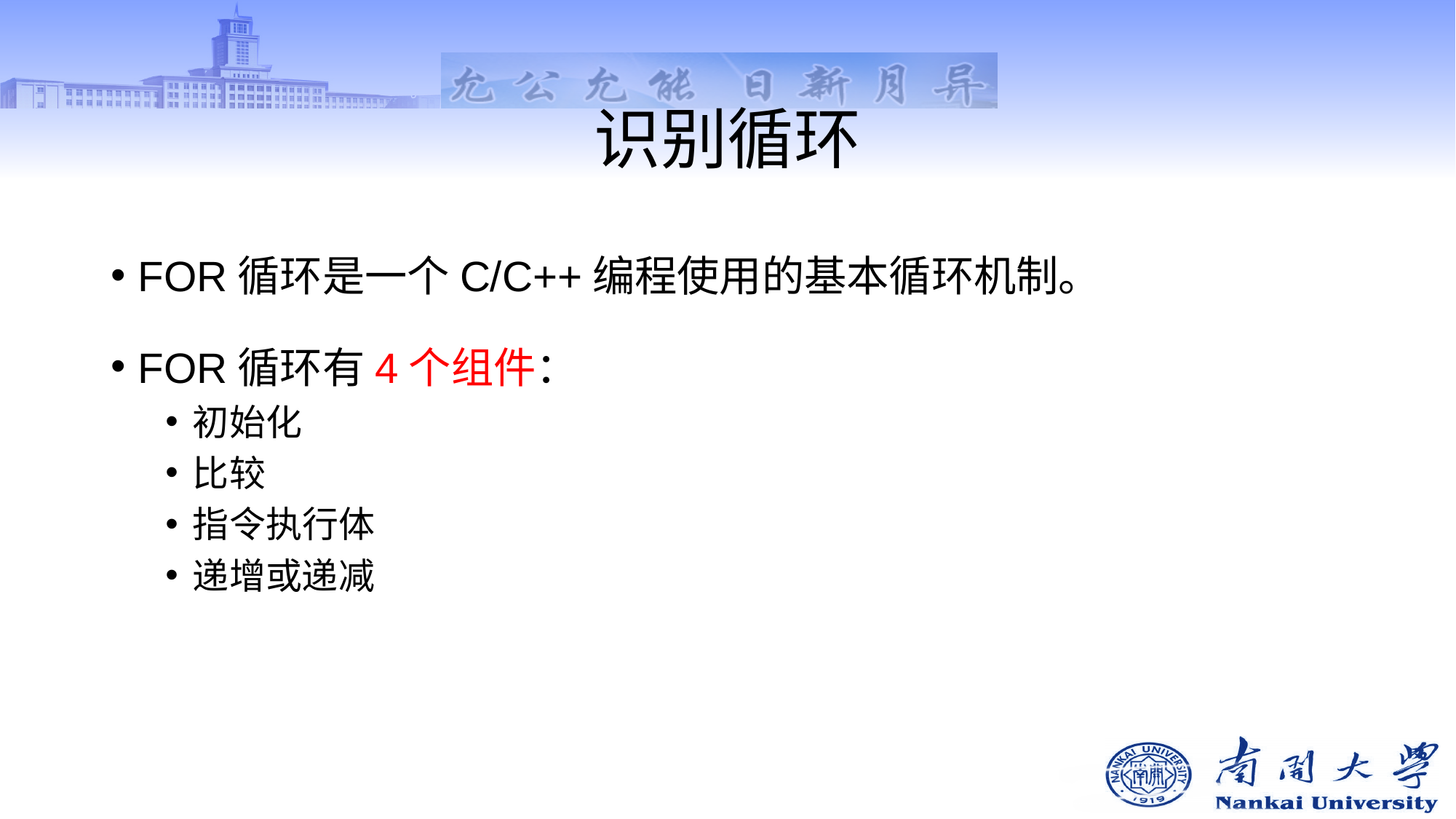

# 识别循环
FOR循环是一个C/C++编程使用的基本循环机制。
FOR循环有4个组件：
初始化
比较
指令执行体
递增或递减